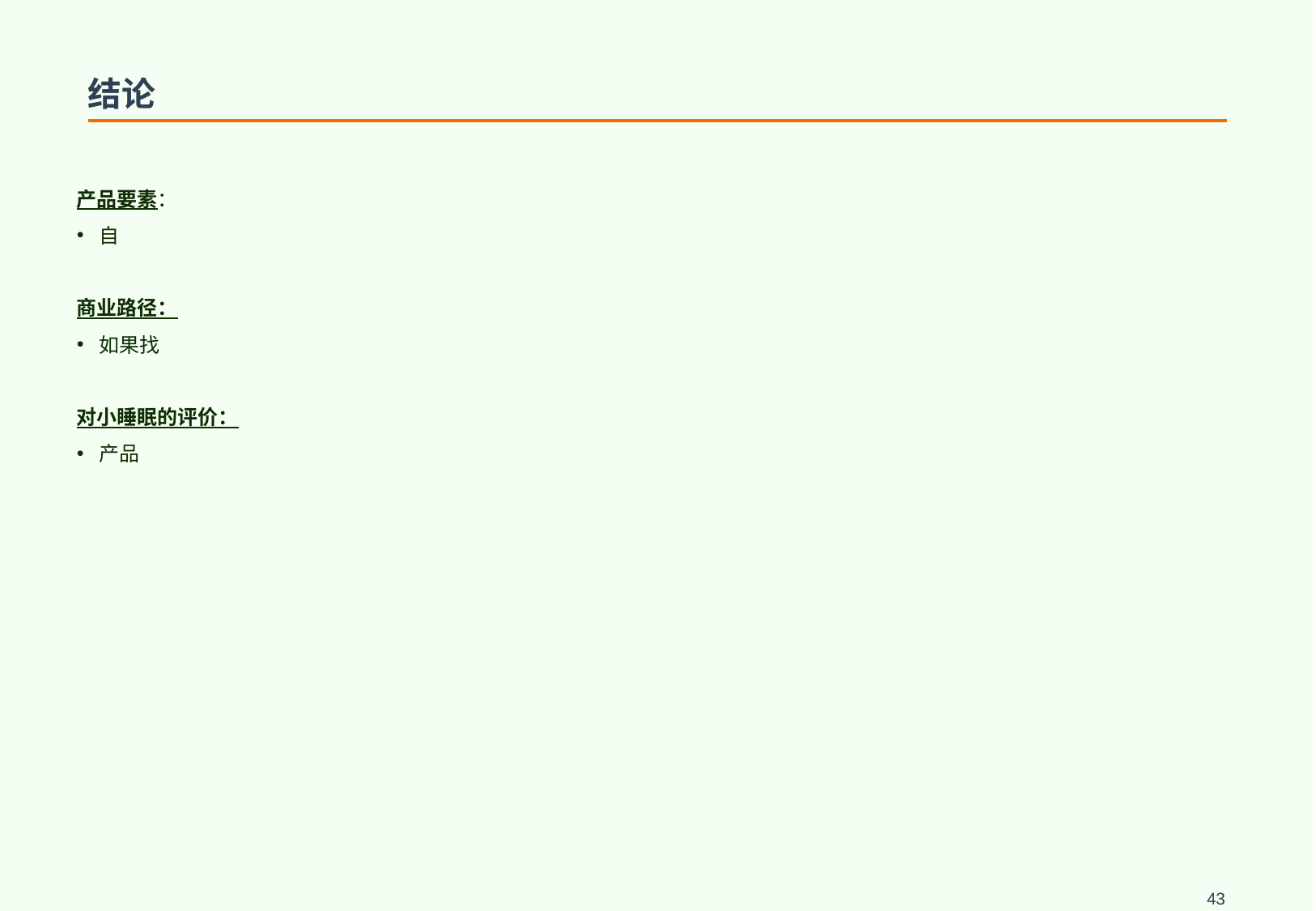

# 结论
产品要素：
自

商业路径：
如果找

对小睡眠的评价：
产品